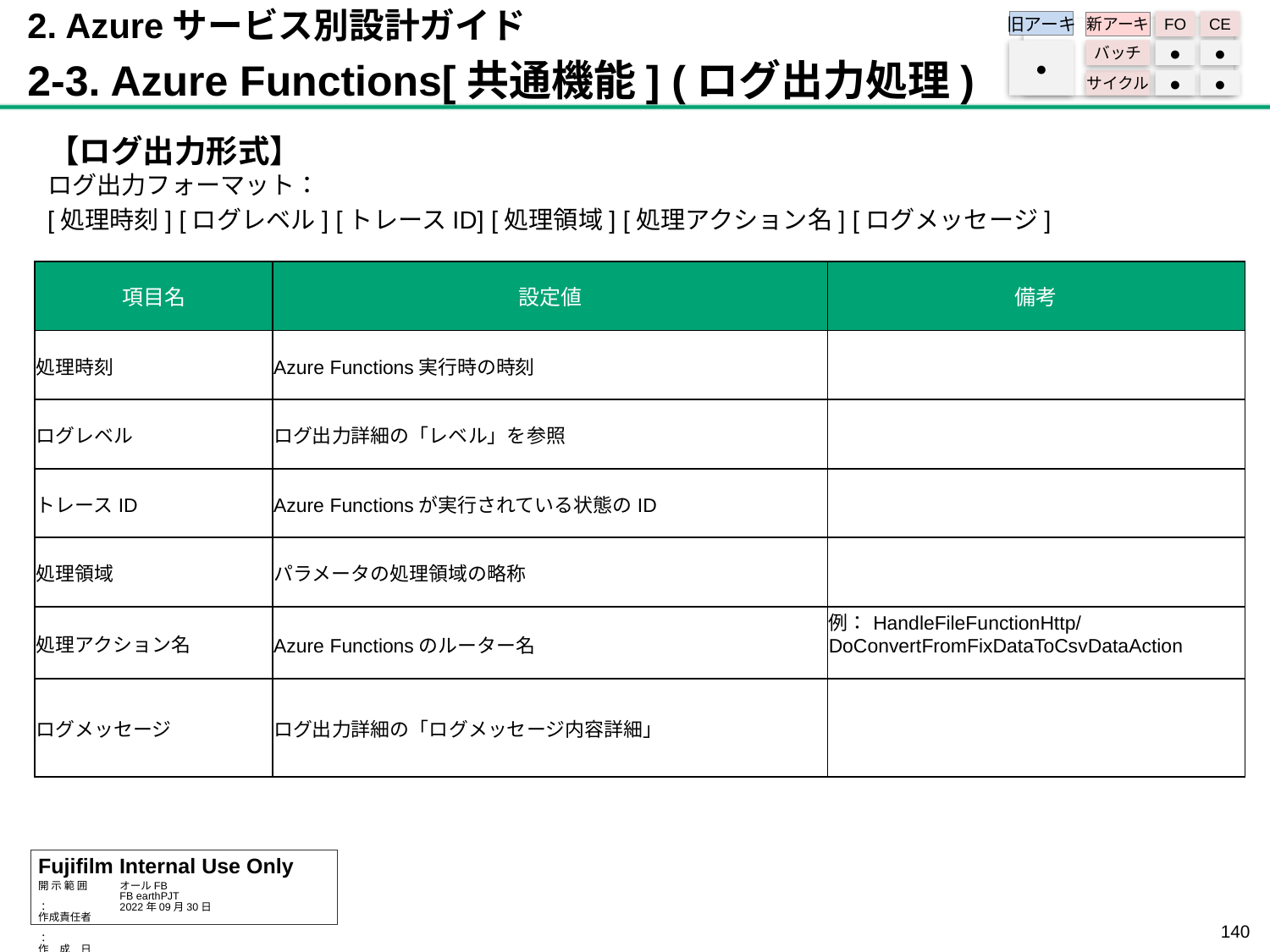

2. Azureサービス別設計ガイド
2-3. Azure Functions[共通機能] (ログ出力処理)
旧アーキ
FO
CE
新アーキ
バッチ
●
●
サイクル
●
●

●
【ログ出力形式】
ログ出力フォーマット：
[処理時刻] [ログレベル] [トレースID] [処理領域] [処理アクション名] [ログメッセージ]
| 項目名 | 設定値 | 備考 |
| --- | --- | --- |
| 処理時刻 | Azure Functions実行時の時刻 |  |
| ログレベル | ログ出力詳細の「レベル」を参照 |  |
| トレースID | Azure Functionsが実行されている状態のID |  |
| 処理領域 | パラメータの処理領域の略称 |  |
| 処理アクション名 | Azure Functionsのルーター名 | 例：HandleFileFunctionHttp/DoConvertFromFixDataToCsvDataAction |
| ログメッセージ | ログ出力詳細の「ログメッセージ内容詳細」 |  |
140